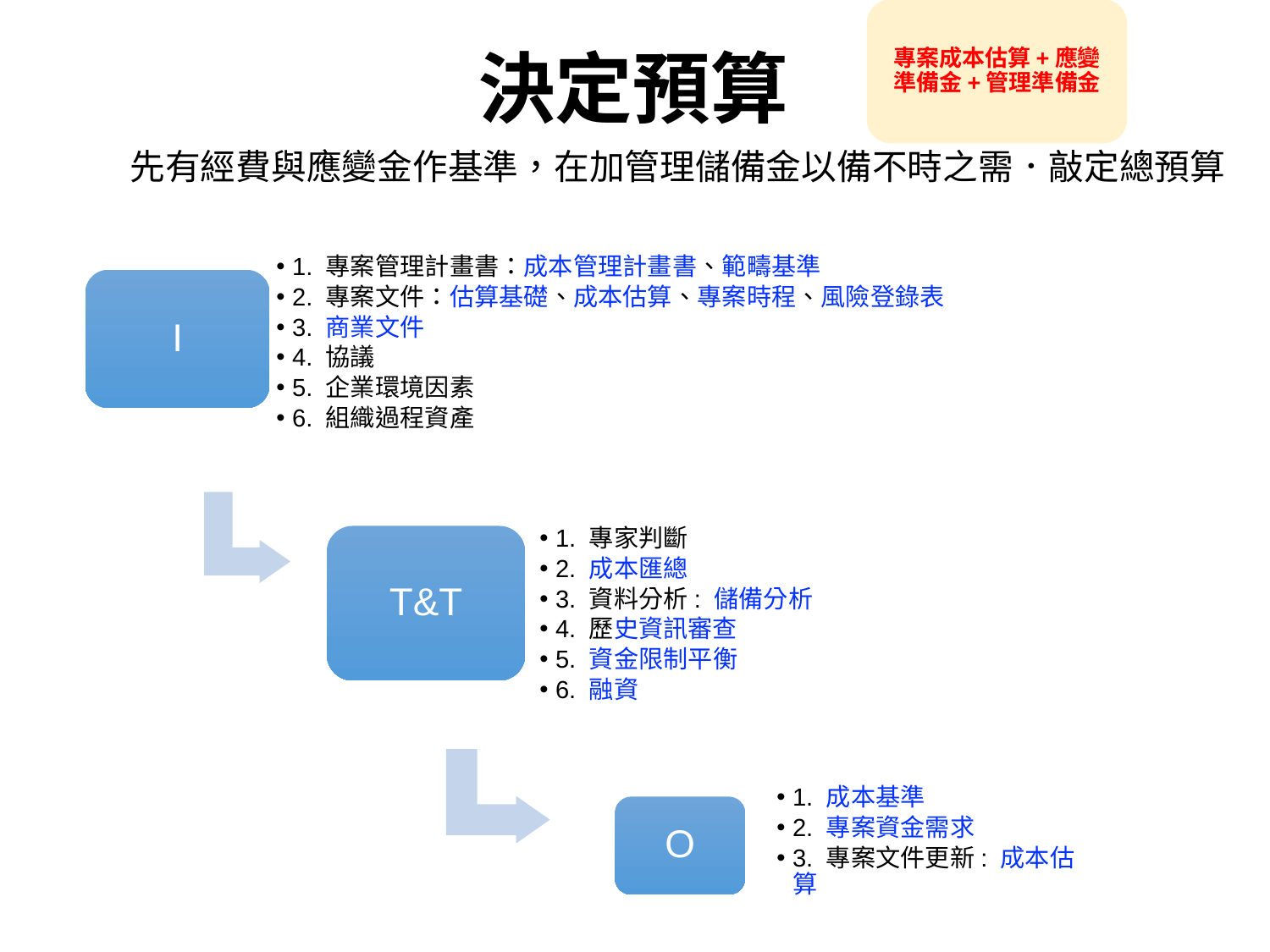

# 決定預算

專案成本估算+應變準備金+管理準備金
先有經費與應變金作基準，在加管理儲備金以備不時之需．敲定總預算

1. 專案管理計畫書：成本管理計畫書、範疇基準
2. 專案文件：估算基礎、成本估算、專案時程、風險登錄表
3. 商業文件
4. 協議
5. 企業環境因素
6. 組織過程資產

I

T&T

1. 專家判斷
2. 成本匯總
3. 資料分析: 儲備分析
4. 歷史資訊審查
5. 資金限制平衡
6. 融資

1. 成本基準
2. 專案資金需求
3. 專案文件更新: 成本估算

O